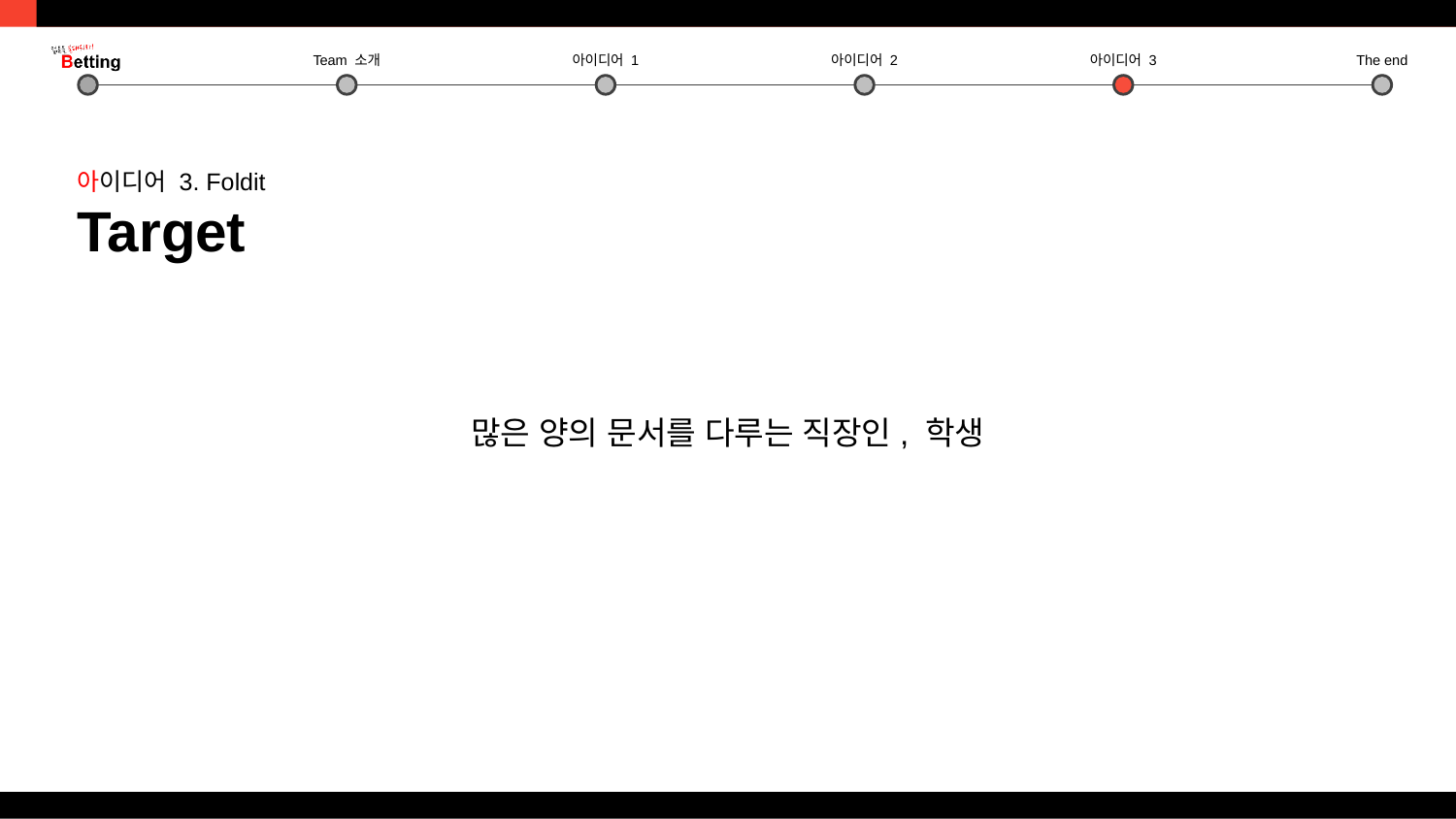

아이디어 3. Foldit
Target
많은 양의 문서를 다루는 직장인, 학생